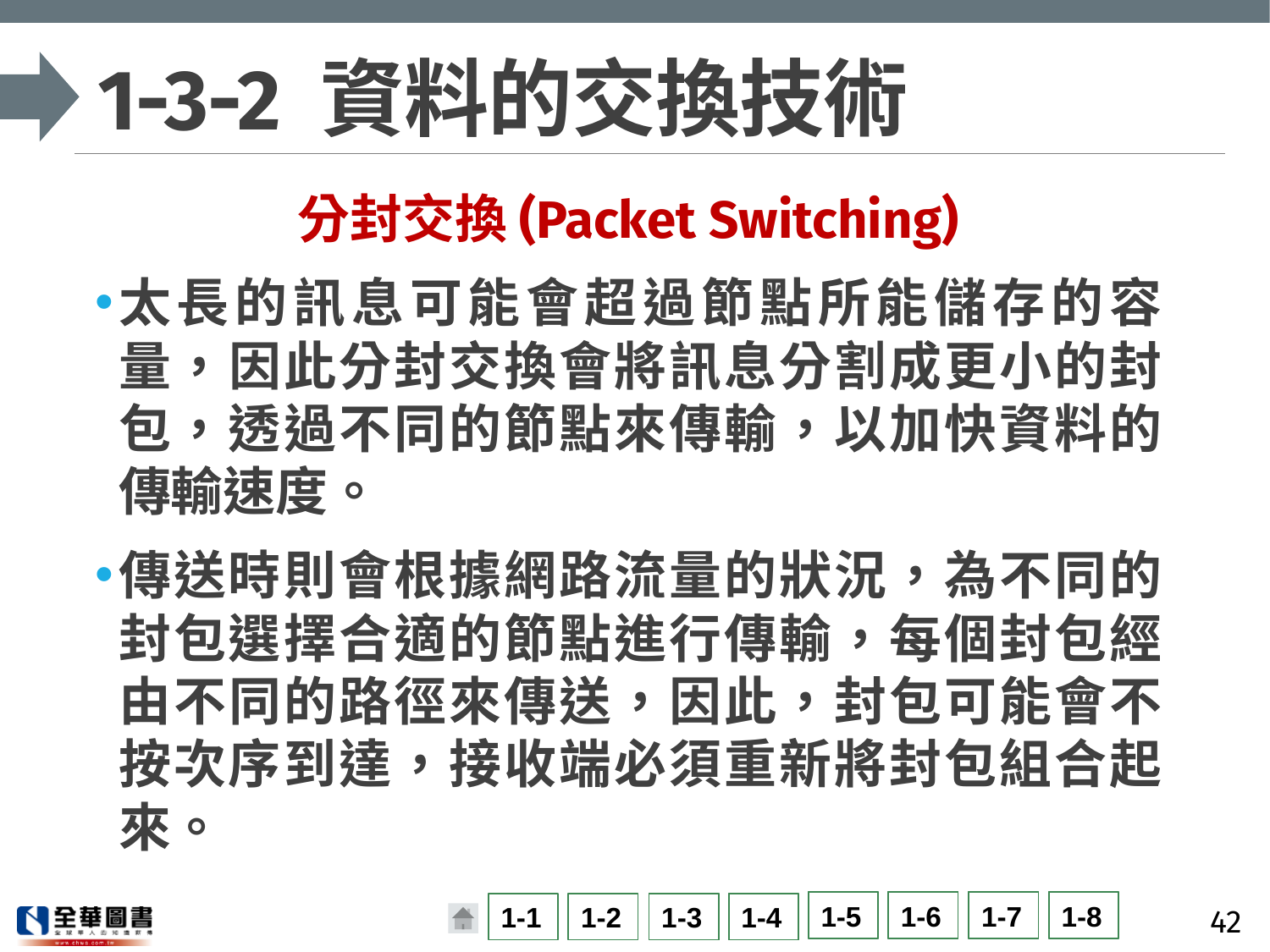

# 1-3-2 資料的交換技術
分封交換(Packet Switching)
太長的訊息可能會超過節點所能儲存的容量，因此分封交換會將訊息分割成更小的封包，透過不同的節點來傳輸，以加快資料的傳輸速度。
傳送時則會根據網路流量的狀況，為不同的封包選擇合適的節點進行傳輸，每個封包經由不同的路徑來傳送，因此，封包可能會不按次序到達，接收端必須重新將封包組合起來。

42